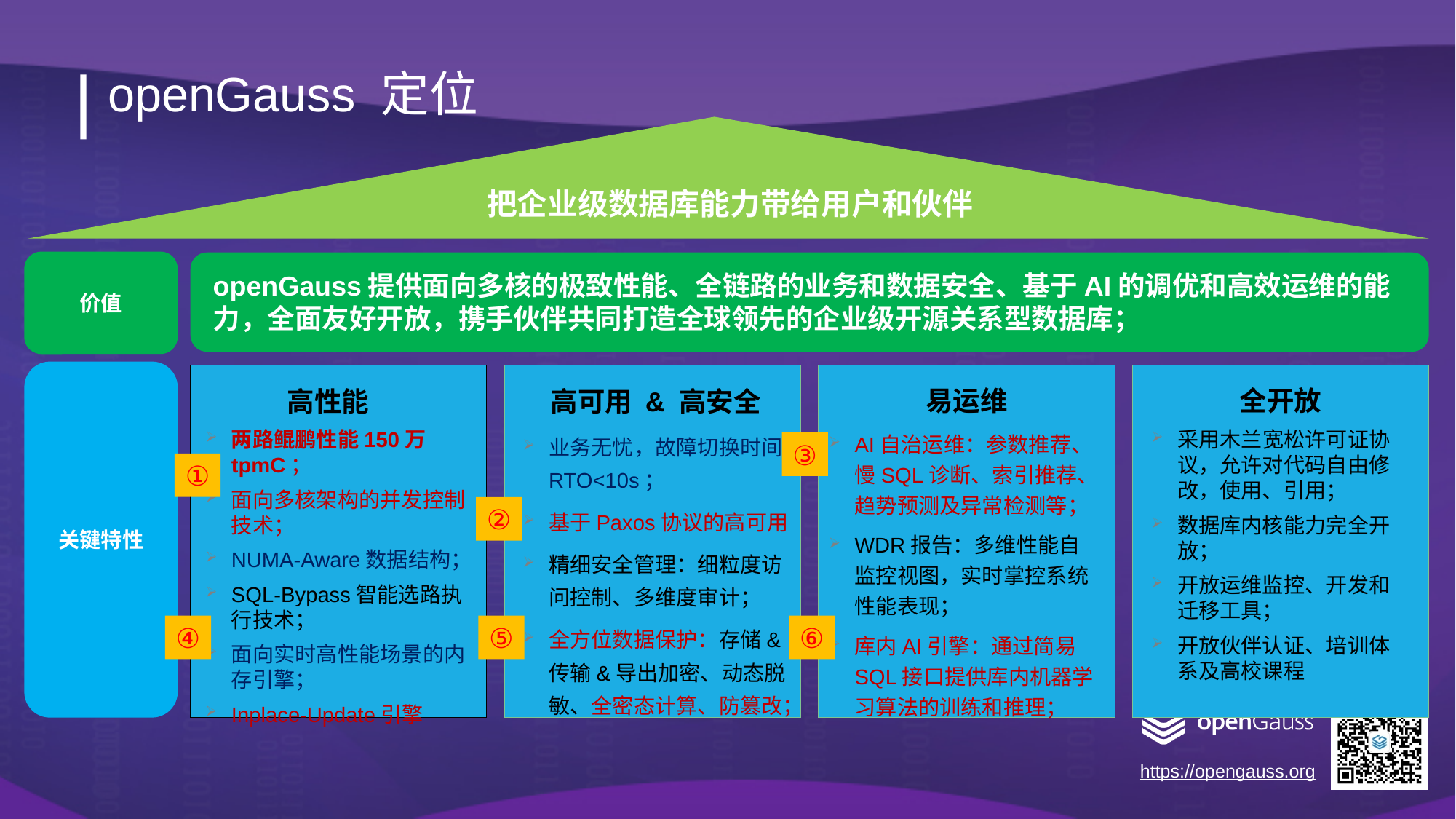

openGauss 定位

把企业级数据库能力带给用户和伙伴
价值

openGauss提供面向多核的极致性能、全链路的业务和数据安全、基于AI的调优和高效运维的能力，全面友好开放，携手伙伴共同打造全球领先的企业级开源关系型数据库；
关键特性

易运维
全开放
高性能
高可用 & 高安全
业务无忧，故障切换时间RTO<10s；
基于Paxos协议的高可用
精细安全管理：细粒度访问控制、多维度审计；
全方位数据保护：存储&传输&导出加密、动态脱敏、全密态计算、防篡改；
采用木兰宽松许可证协议，允许对代码自由修改，使用、引用；
数据库内核能力完全开放；
开放运维监控、开发和迁移工具；
开放伙伴认证、培训体系及高校课程
两路鲲鹏性能150万tpmC；
面向多核架构的并发控制技术；
NUMA-Aware数据结构；
SQL-Bypass智能选路执行技术；
面向实时高性能场景的内存引擎；
Inplace-Update引擎
AI自治运维：参数推荐、慢SQL诊断、索引推荐、趋势预测及异常检测等；
WDR报告：多维性能自监控视图，实时掌控系统性能表现；
库内AI引擎：通过简易SQL接口提供库内机器学习算法的训练和推理；
③
①
②
④
⑤
⑥